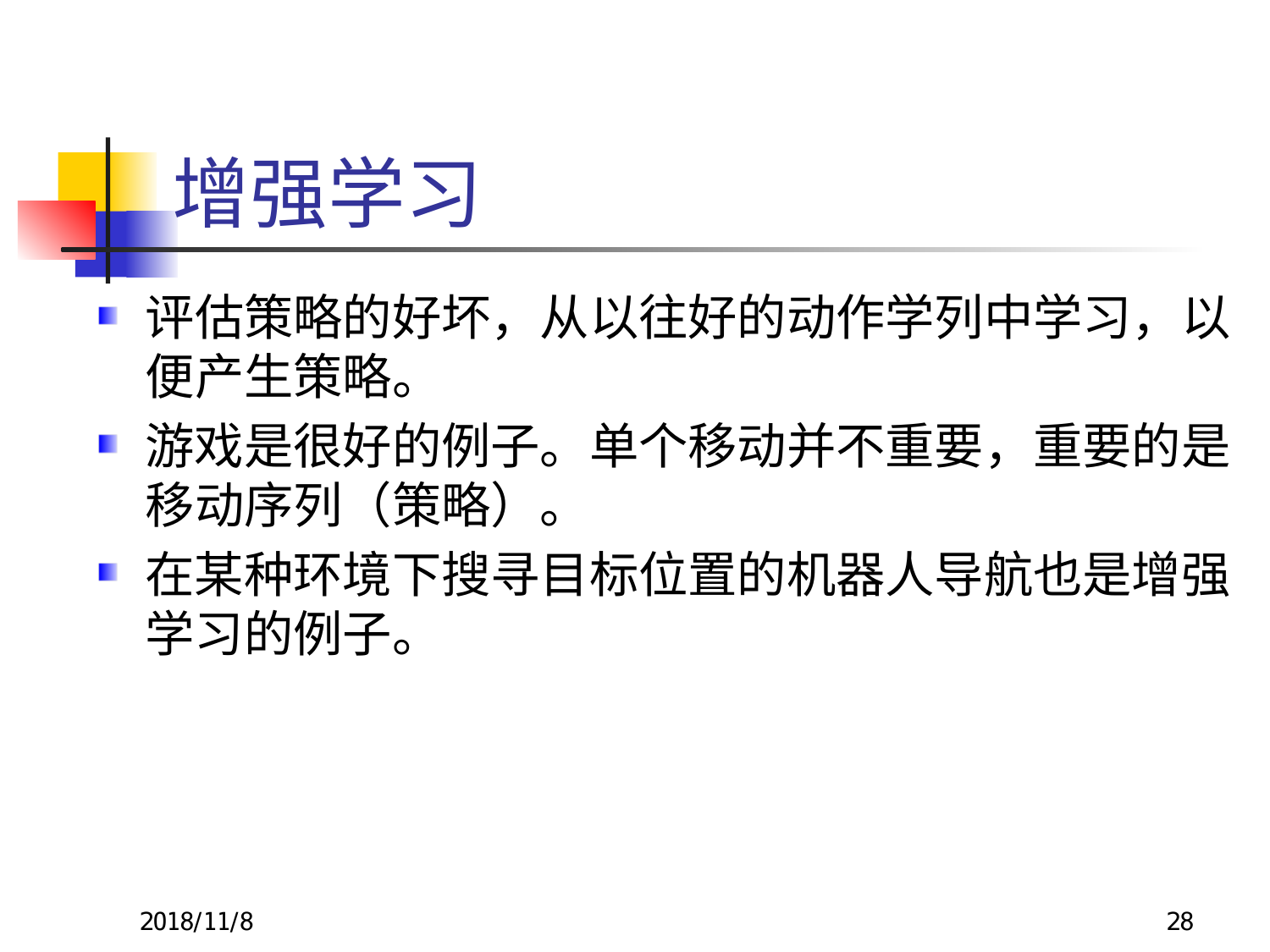

# 增强学习
评估策略的好坏，从以往好的动作学列中学习，以便产生策略。
游戏是很好的例子。单个移动并不重要，重要的是移动序列（策略）。
在某种环境下搜寻目标位置的机器人导航也是增强学习的例子。
2018/11/8
28